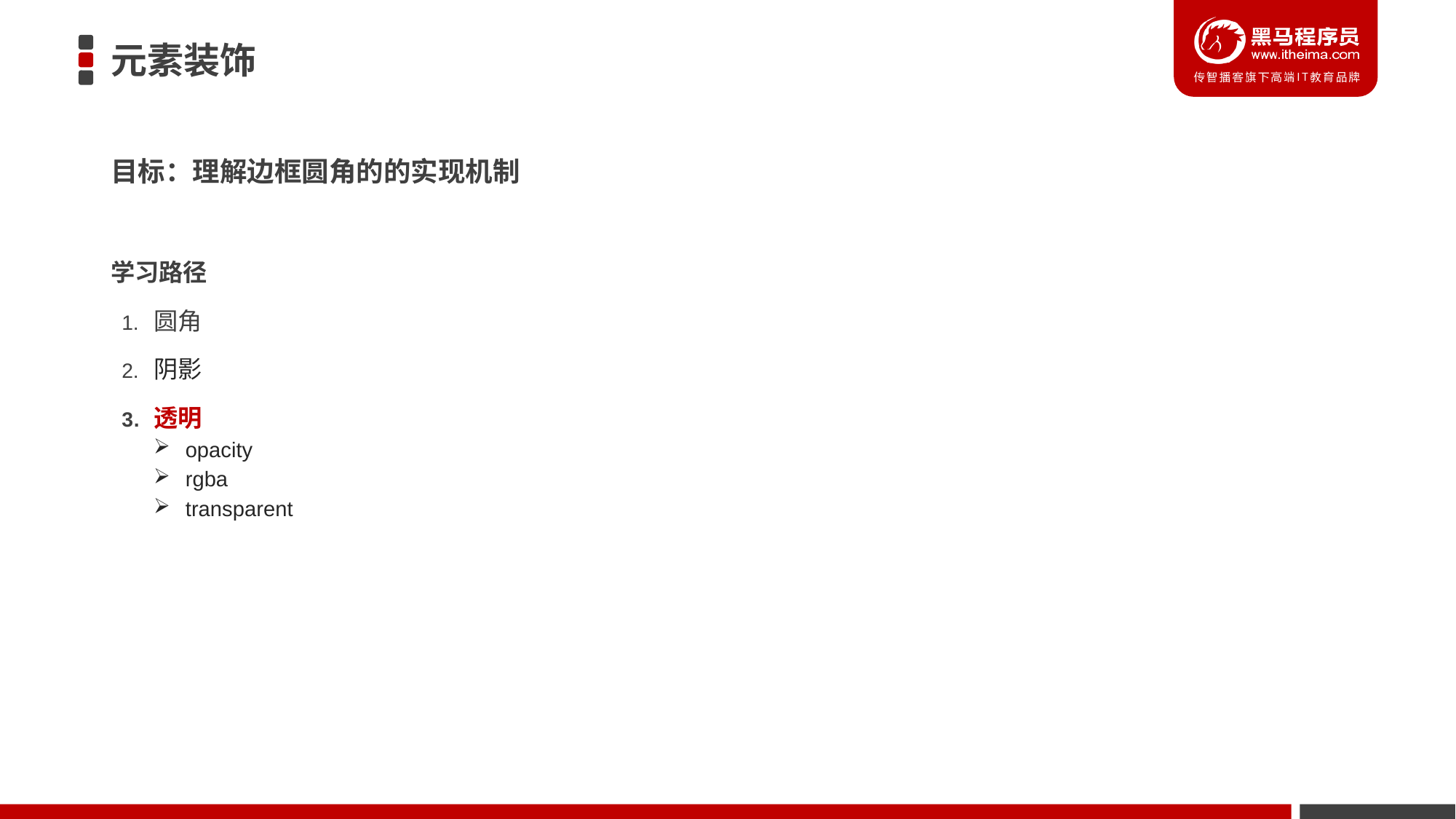

# 元素装饰
目标：理解边框圆角的的实现机制
学习路径
圆角
阴影
透明
opacity
rgba
transparent